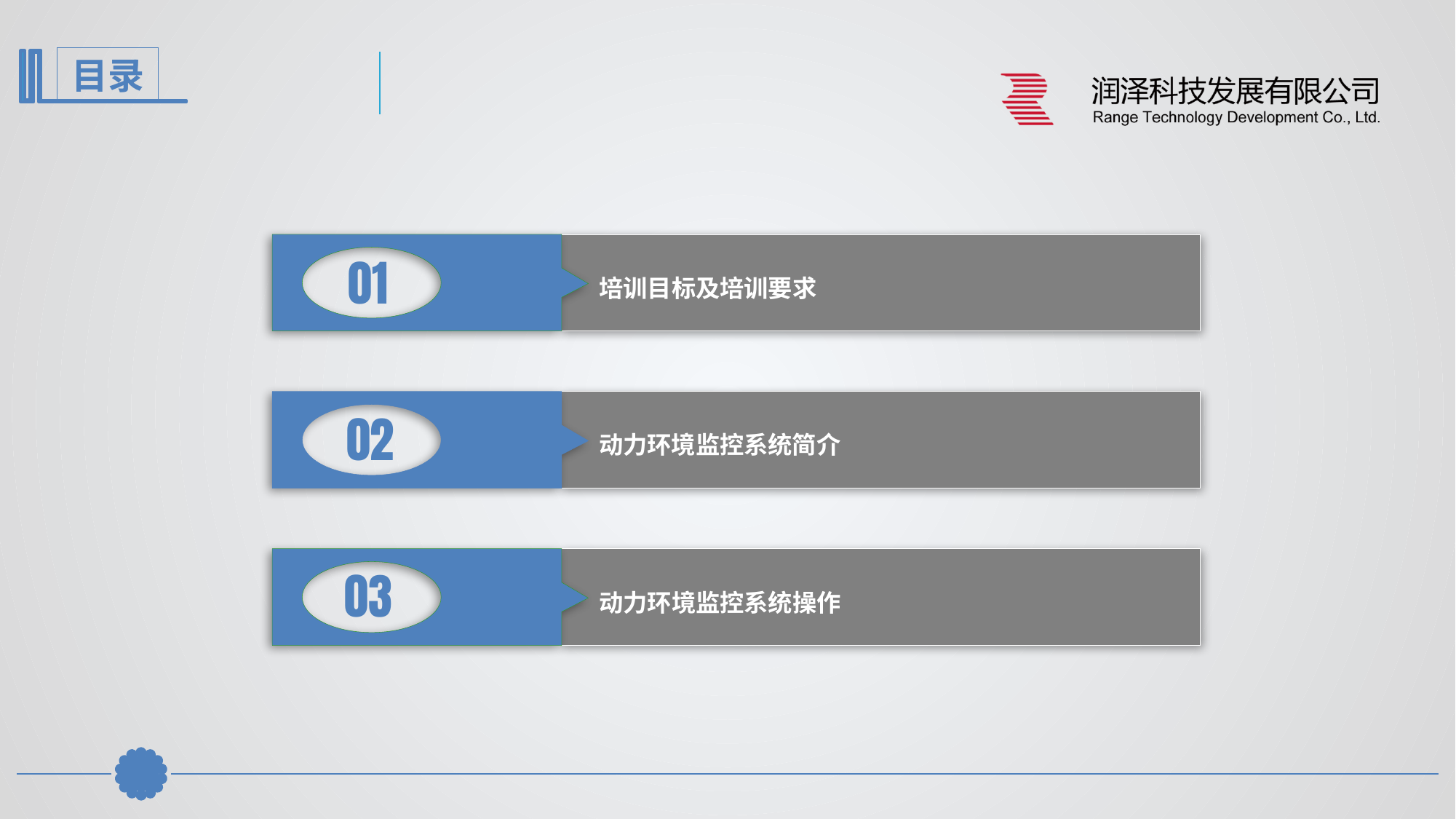

01
培训目标及培训要求

02
动力环境监控系统简介

03
动力环境监控系统操作
2